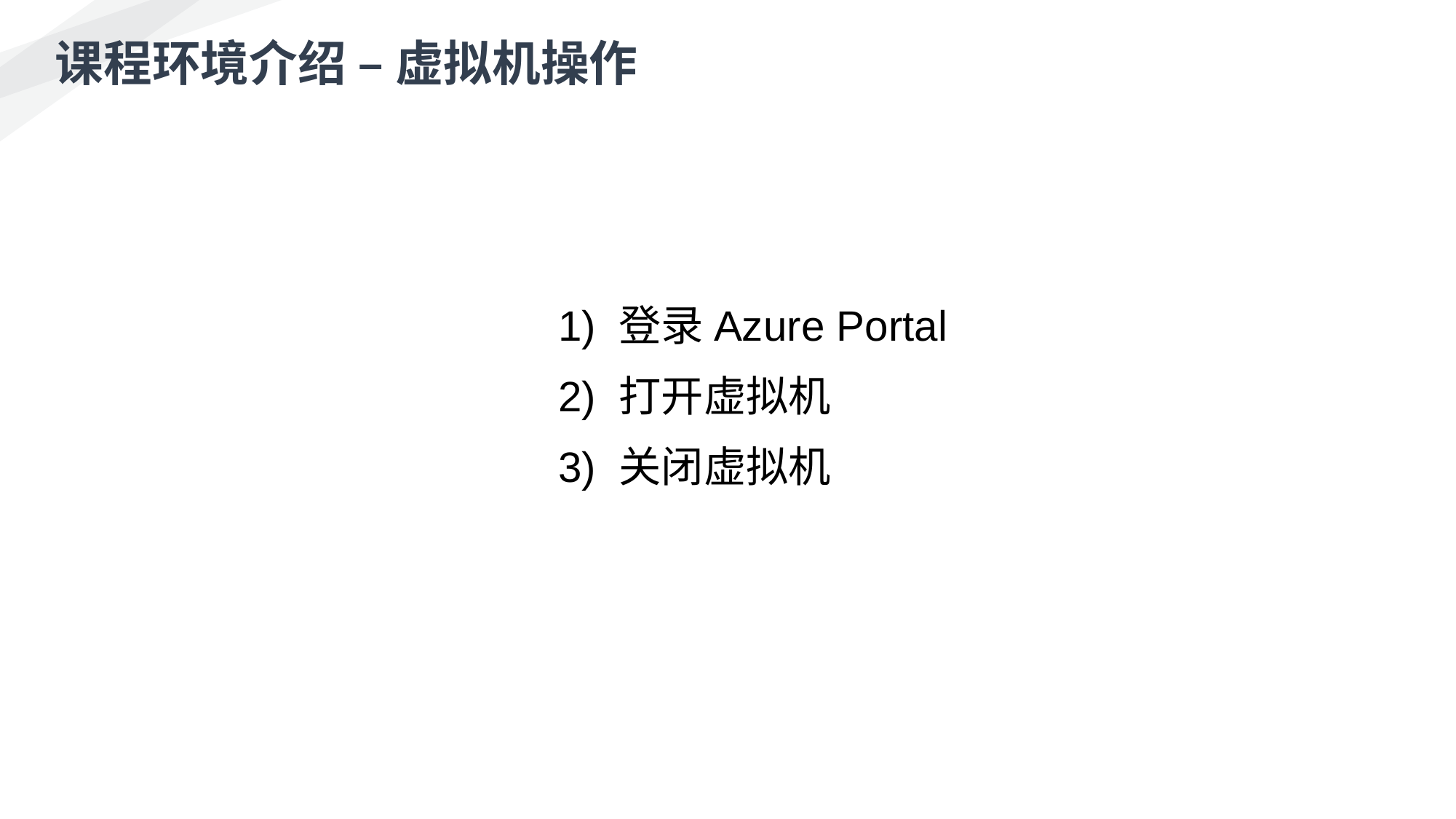

课程环境介绍 – 虚拟机操作

 登录Azure Portal
 打开虚拟机
 关闭虚拟机